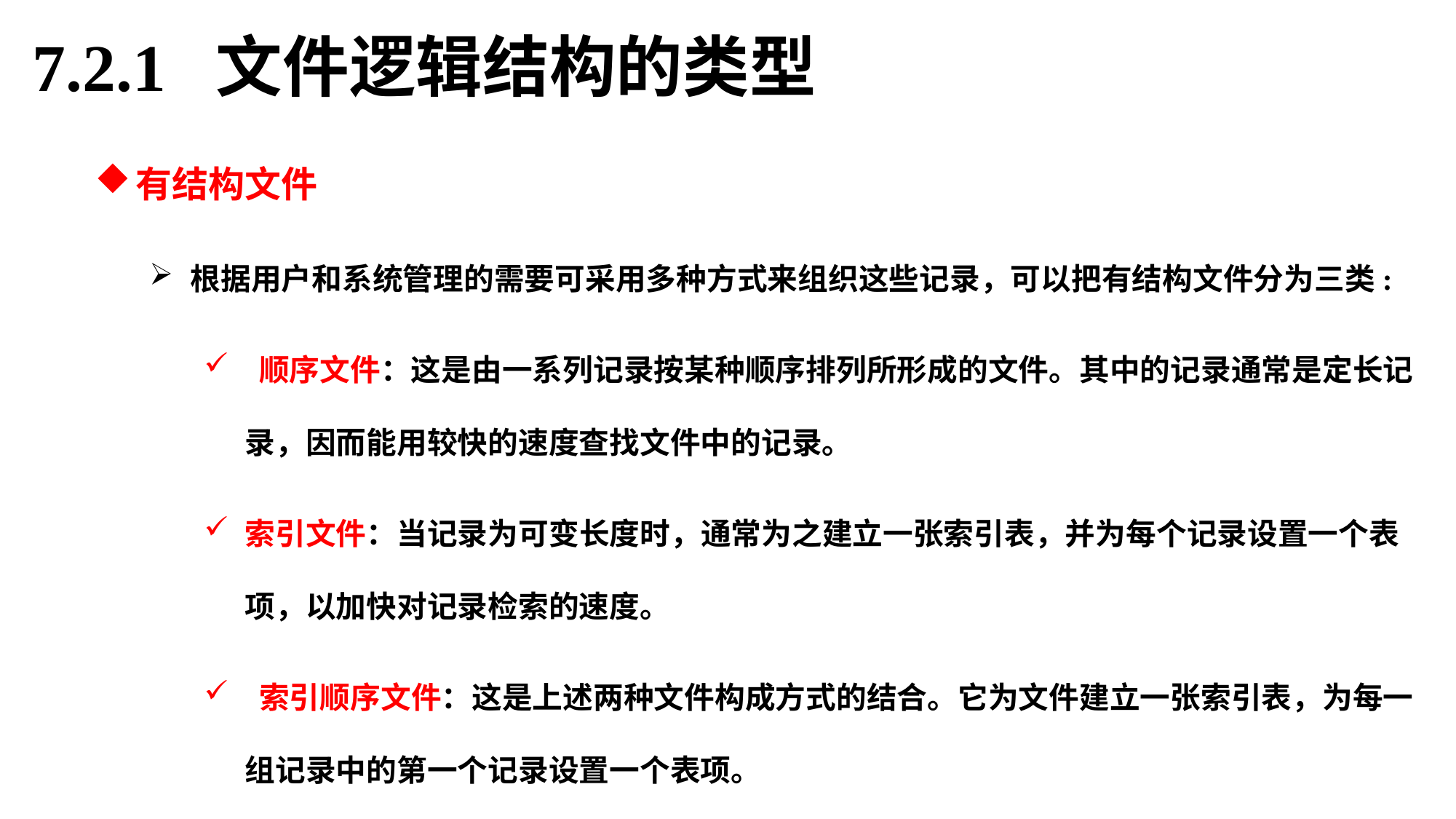

7.2.1  文件逻辑结构的类型
有结构文件
根据用户和系统管理的需要可采用多种方式来组织这些记录，可以把有结构文件分为三类:
 顺序文件：这是由一系列记录按某种顺序排列所形成的文件。其中的记录通常是定长记录，因而能用较快的速度查找文件中的记录。
索引文件：当记录为可变长度时，通常为之建立一张索引表，并为每个记录设置一个表项，以加快对记录检索的速度。
 索引顺序文件：这是上述两种文件构成方式的结合。它为文件建立一张索引表，为每一组记录中的第一个记录设置一个表项。